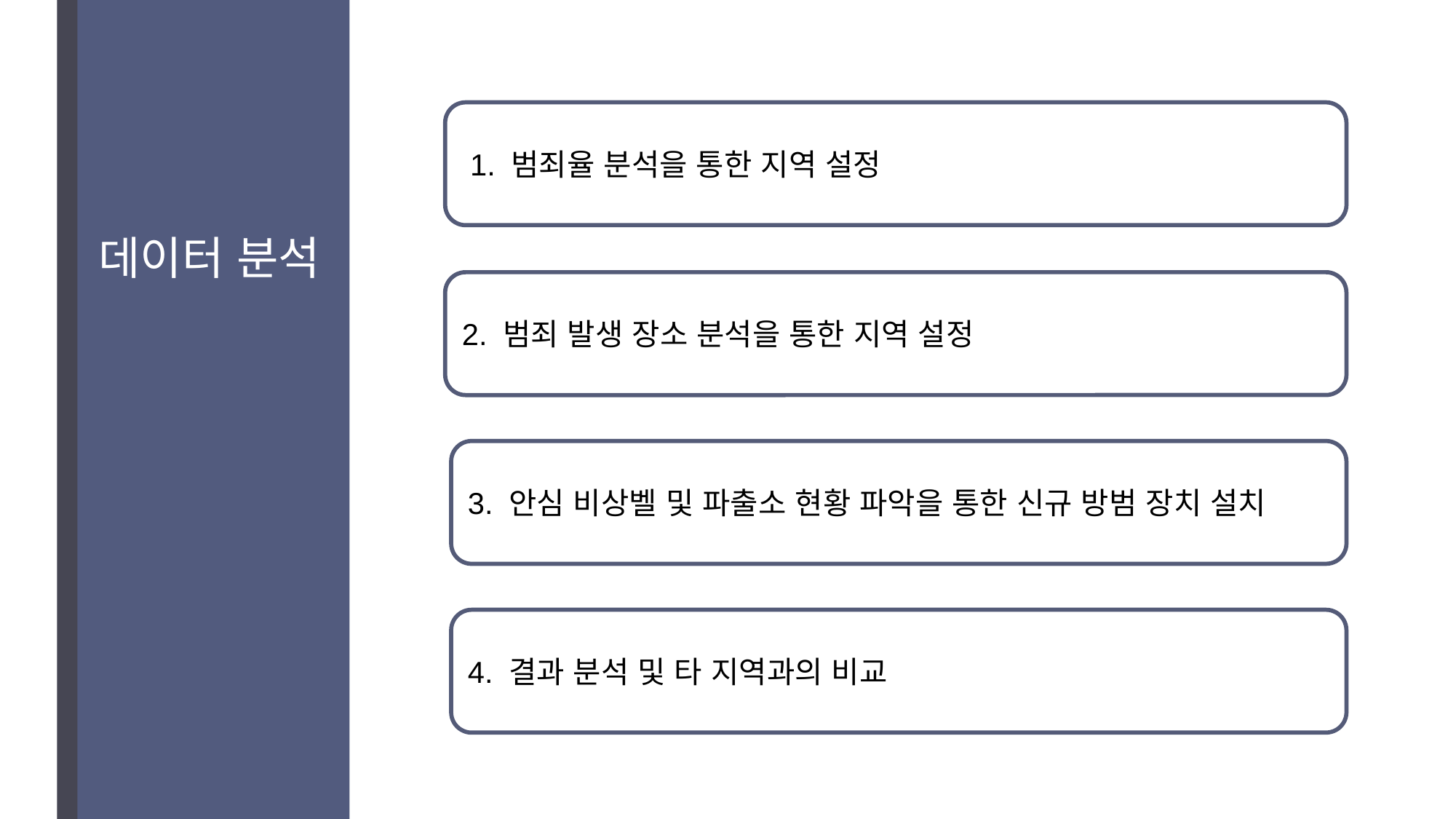

1. 범죄율 분석을 통한 지역 설정
데이터 분석
2. 범죄 발생 장소 분석을 통한 지역 설정

3. 안심 비상벨 및 파출소 현황 파악을 통한 신규 방범 장치 설치
4. 결과 분석 및 타 지역과의 비교